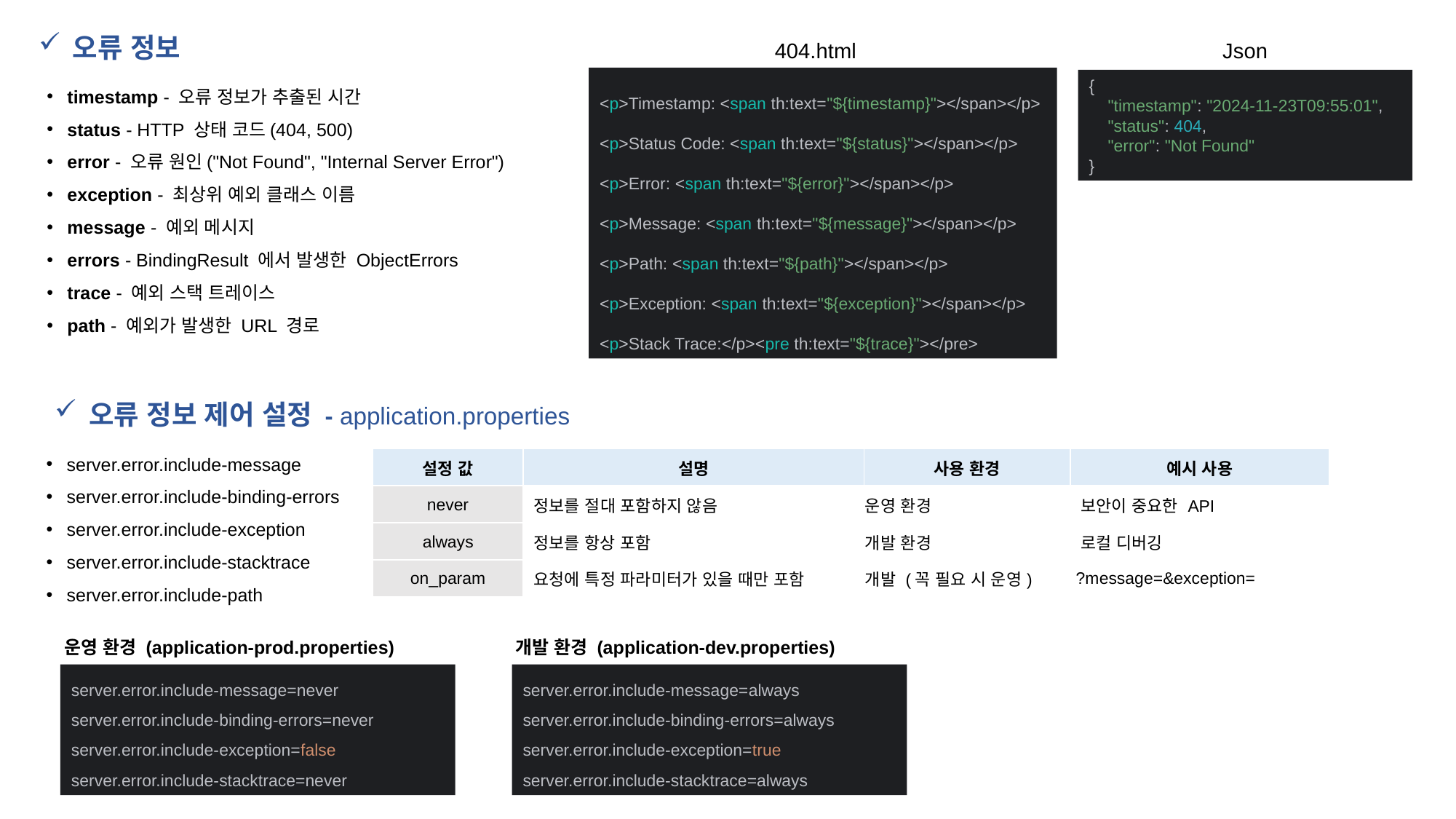

오류 정보
Json
404.html
timestamp - 오류 정보가 추출된 시간
status - HTTP 상태 코드(404, 500)
error - 오류 원인("Not Found", "Internal Server Error")
exception - 최상위 예외 클래스 이름
message - 예외 메시지
errors - BindingResult 에서 발생한 ObjectErrors
trace - 예외 스택 트레이스
path - 예외가 발생한 URL 경로
<p>Timestamp: <span th:text="${timestamp}"></span></p>
<p>Status Code: <span th:text="${status}"></span></p>
<p>Error: <span th:text="${error}"></span></p>
<p>Message: <span th:text="${message}"></span></p>
<p>Path: <span th:text="${path}"></span></p>
<p>Exception: <span th:text="${exception}"></span></p>
<p>Stack Trace:</p><pre th:text="${trace}"></pre>
{
    "timestamp": "2024-11-23T09:55:01",
    "status": 404,
    "error": "Not Found"
}
오류 정보 제어 설정 - application.properties
server.error.include-message
server.error.include-binding-errors
server.error.include-exception
server.error.include-stacktrace
server.error.include-path
| 설정 값 | 설명 | 사용 환경 | 예시 사용 |
| --- | --- | --- | --- |
| never | 정보를 절대 포함하지 않음 | 운영 환경 | 보안이 중요한 API |
| always | 정보를 항상 포함 | 개발 환경 | 로컬 디버깅 |
| on\_param | 요청에 특정 파라미터가 있을 때만 포함 | 개발 (꼭 필요 시 운영) | ?message=&exception= |
운영 환경 (application-prod.properties)
개발 환경 (application-dev.properties)
server.error.include-message=never
server.error.include-binding-errors=never
server.error.include-exception=false
server.error.include-stacktrace=never
server.error.include-message=always
server.error.include-binding-errors=always
server.error.include-exception=true
server.error.include-stacktrace=always